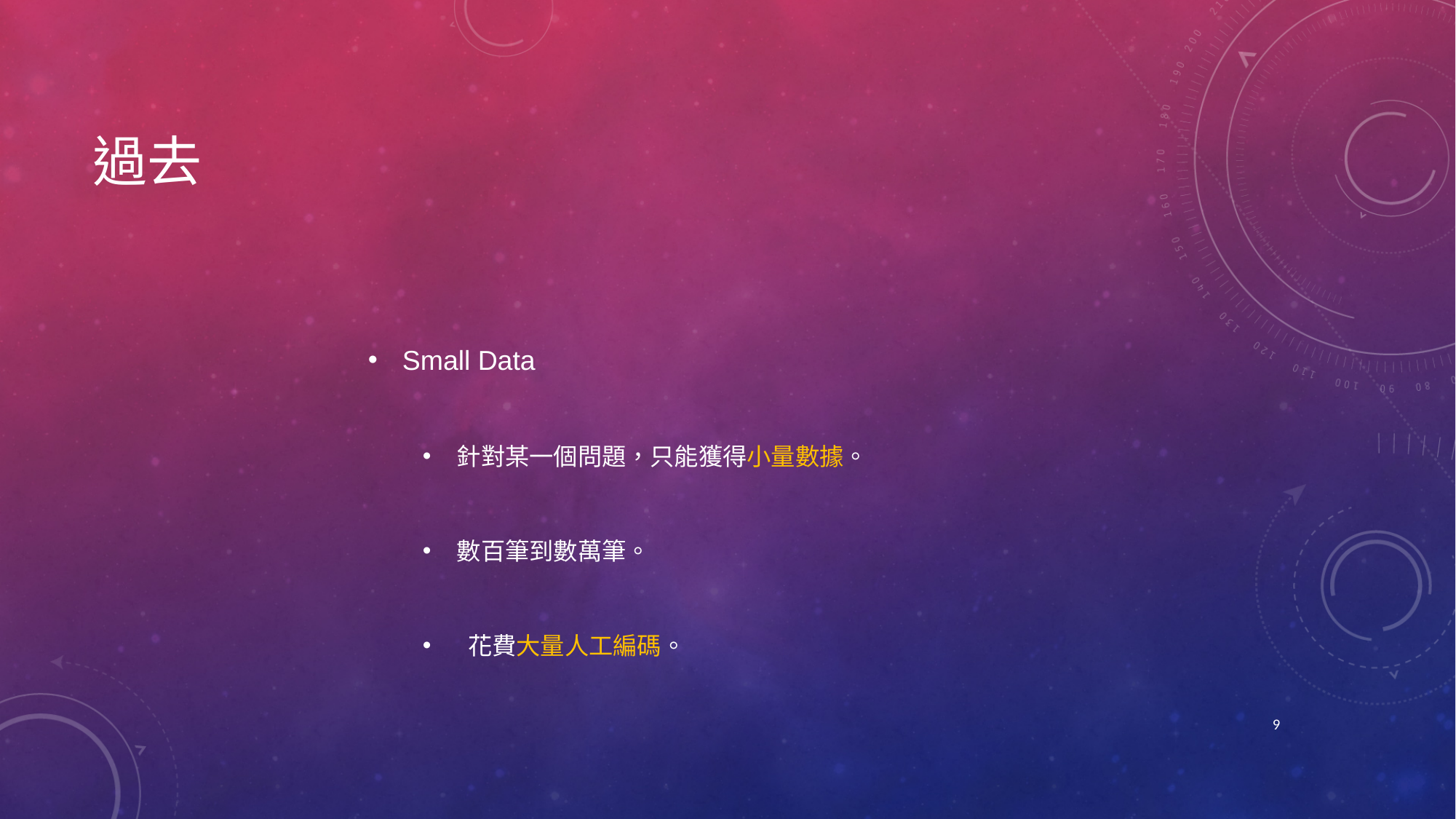

# 過去
Small Data

針對某一個問題，只能獲得小量數據。

數百筆到數萬筆。

 花費大量人工編碼。
9